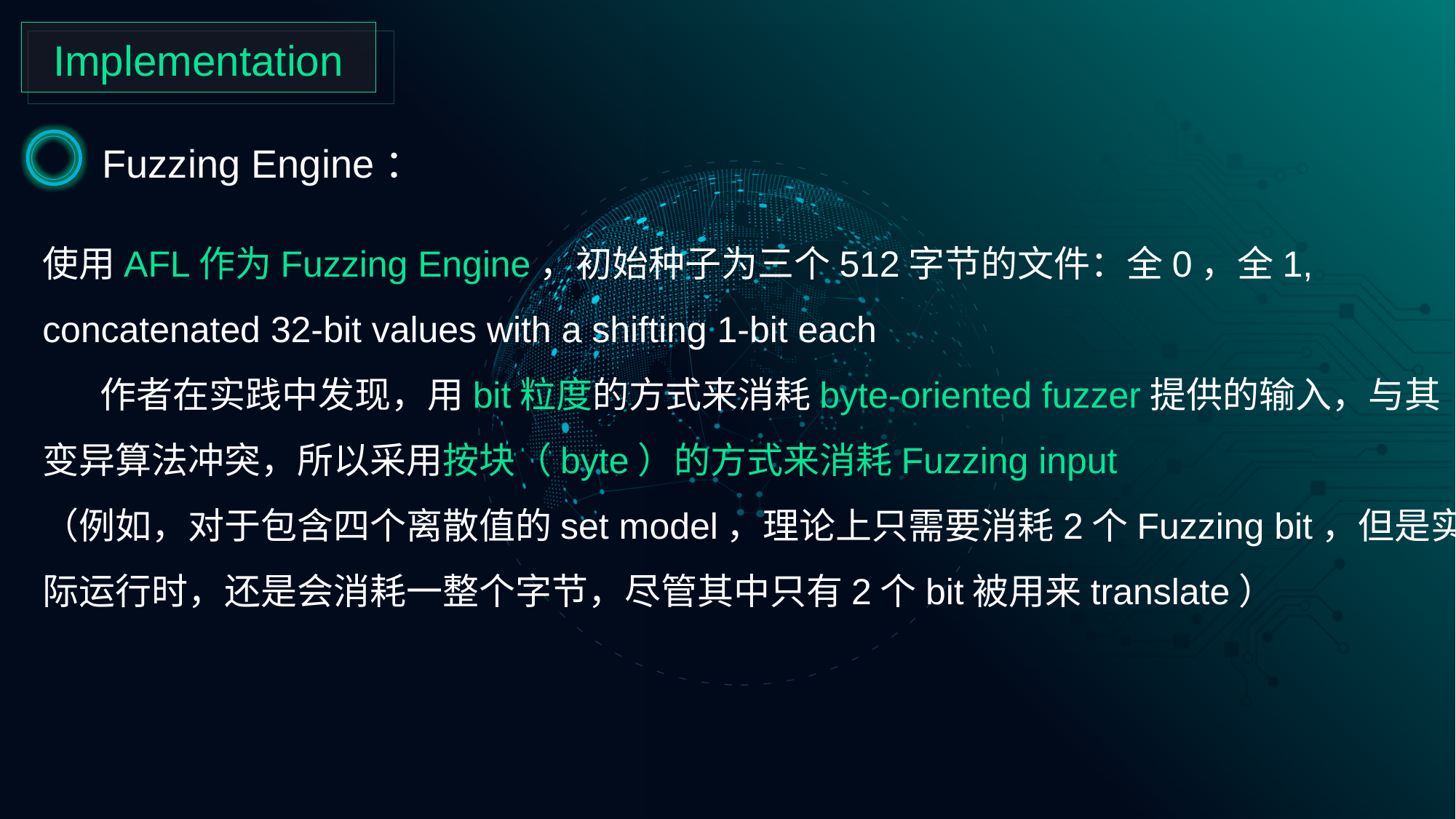

Implementation

Fuzzing Engine：
使用AFL作为Fuzzing Engine，初始种子为三个512字节的文件：全0，全1, concatenated 32-bit values with a shifting 1-bit each
      作者在实践中发现，用bit粒度的方式来消耗byte-oriented fuzzer提供的输入，与其变异算法冲突，所以采用按块（byte）的方式来消耗Fuzzing input
（例如，对于包含四个离散值的set model，理论上只需要消耗2个Fuzzing bit，但是实际运行时，还是会消耗一整个字节，尽管其中只有2个bit被用来translate）